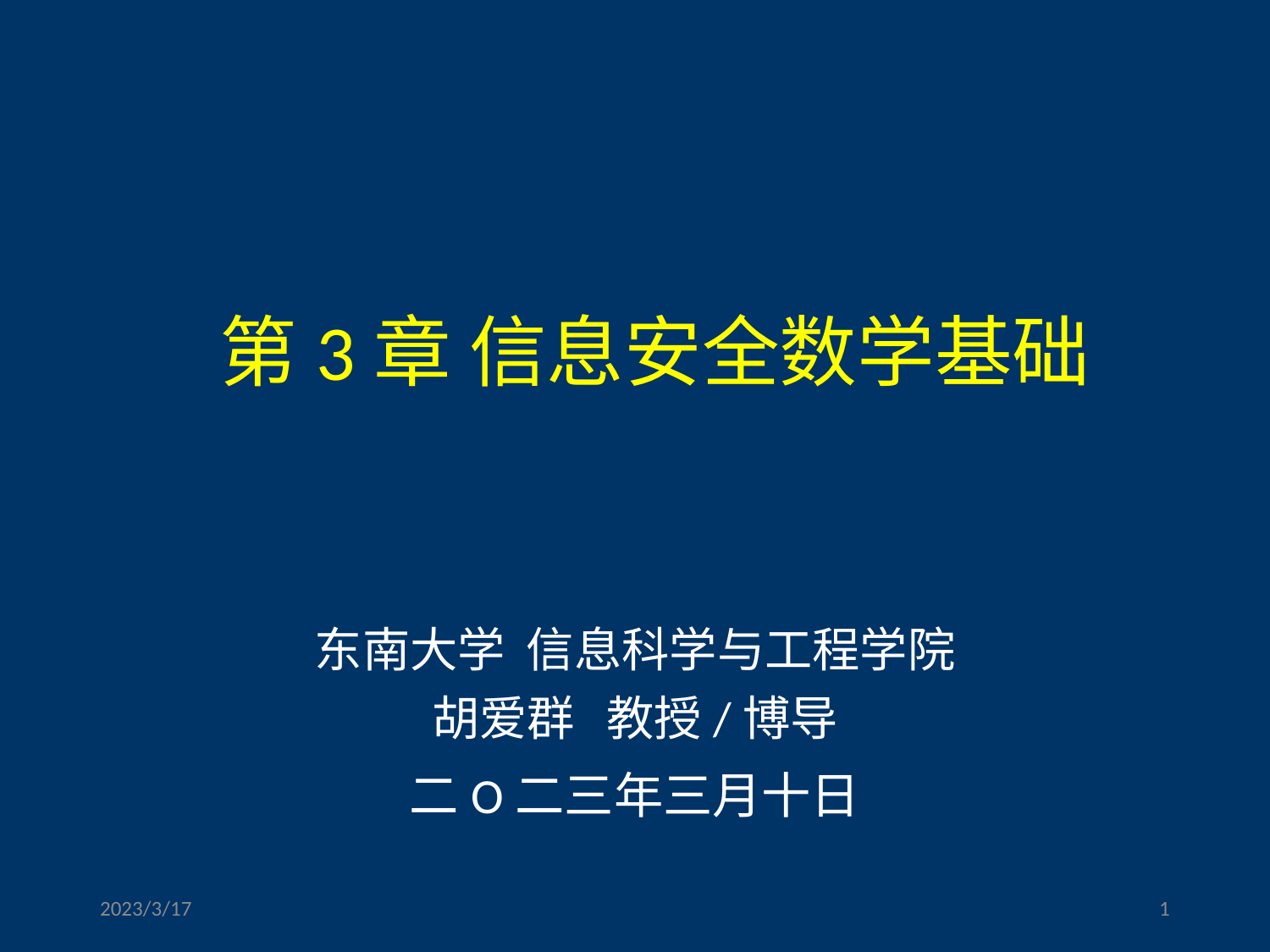

# 第3章 信息安全数学基础
东南大学  信息科学与工程学院
胡爱群   教授/博导
二O二三年三月十日
2023/3/17
1